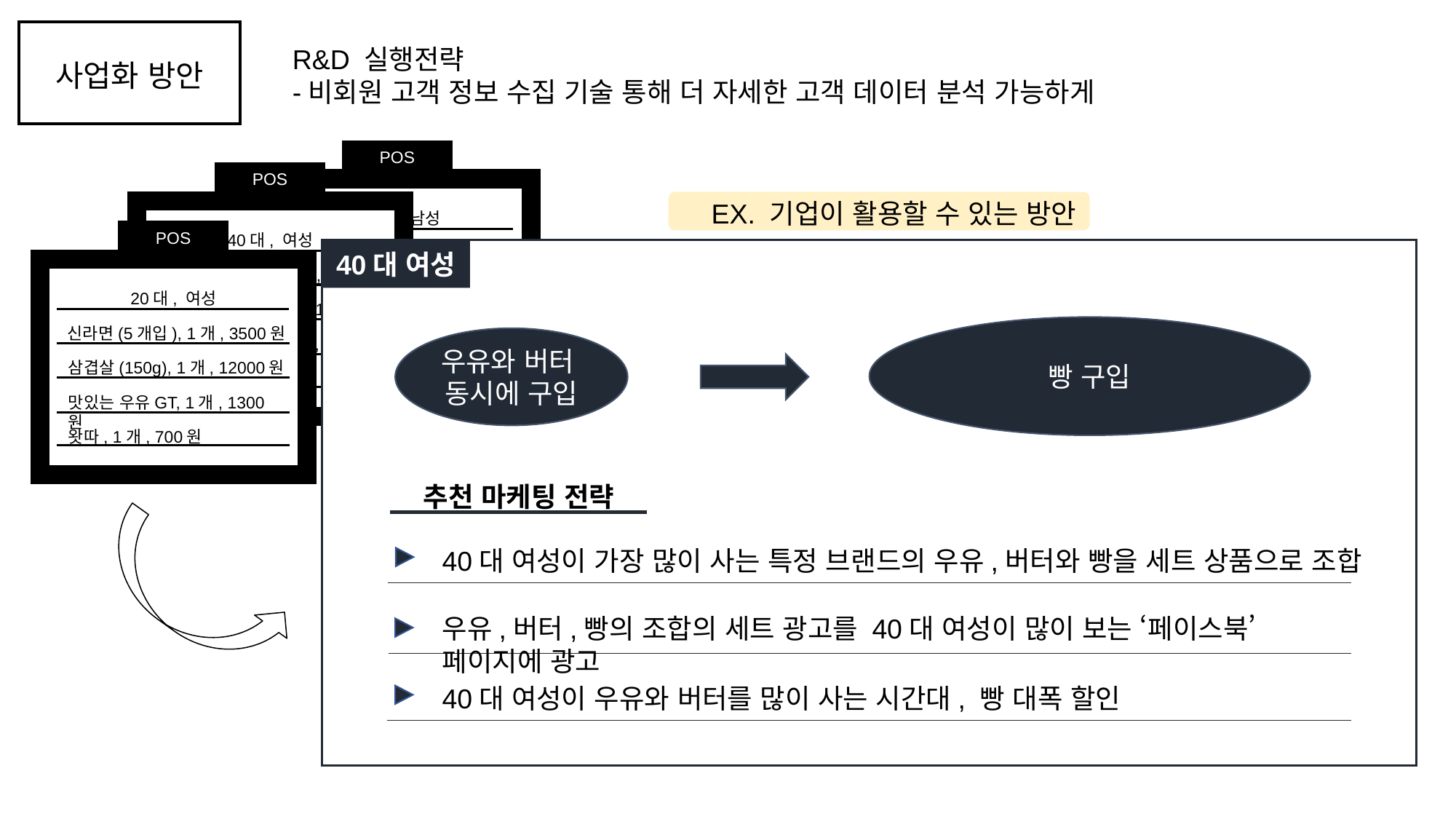

사업화 방안
R&D 실행전략
-비회원 고객 정보 수집 기술 통해 더 자세한 고객 데이터 분석 가능하게
POS

30대, 남성
신라면(5개입), 1개, 3500원
삼겹살(150g), 1개, 12000원
맛있는 우유GT, 1개, 1300원
왓따, 1개, 700원
POS

40대, 여성
신라면(5개입), 1개, 3500원
삼겹살(150g), 1개, 12000원
맛있는 우유GT, 1개, 1300원
왓따, 1개, 700원
EX. 기업이 활용할 수 있는 방안

POS

20대, 여성
신라면(5개입), 1개, 3500원
삼겹살(150g), 1개, 12000원
맛있는 우유GT, 1개, 1300원
왓따, 1개, 700원
40대 여성

빵 구입
우유와 버터
동시에 구입

추천 마케팅 전략
40대 여성이 가장 많이 사는 특정 브랜드의 우유,버터와 빵을 세트 상품으로 조합

우유,버터,빵의 조합의 세트 광고를 40대 여성이 많이 보는 ‘페이스북’ 페이지에 광고

40대 여성이 우유와 버터를 많이 사는 시간대, 빵 대폭 할인